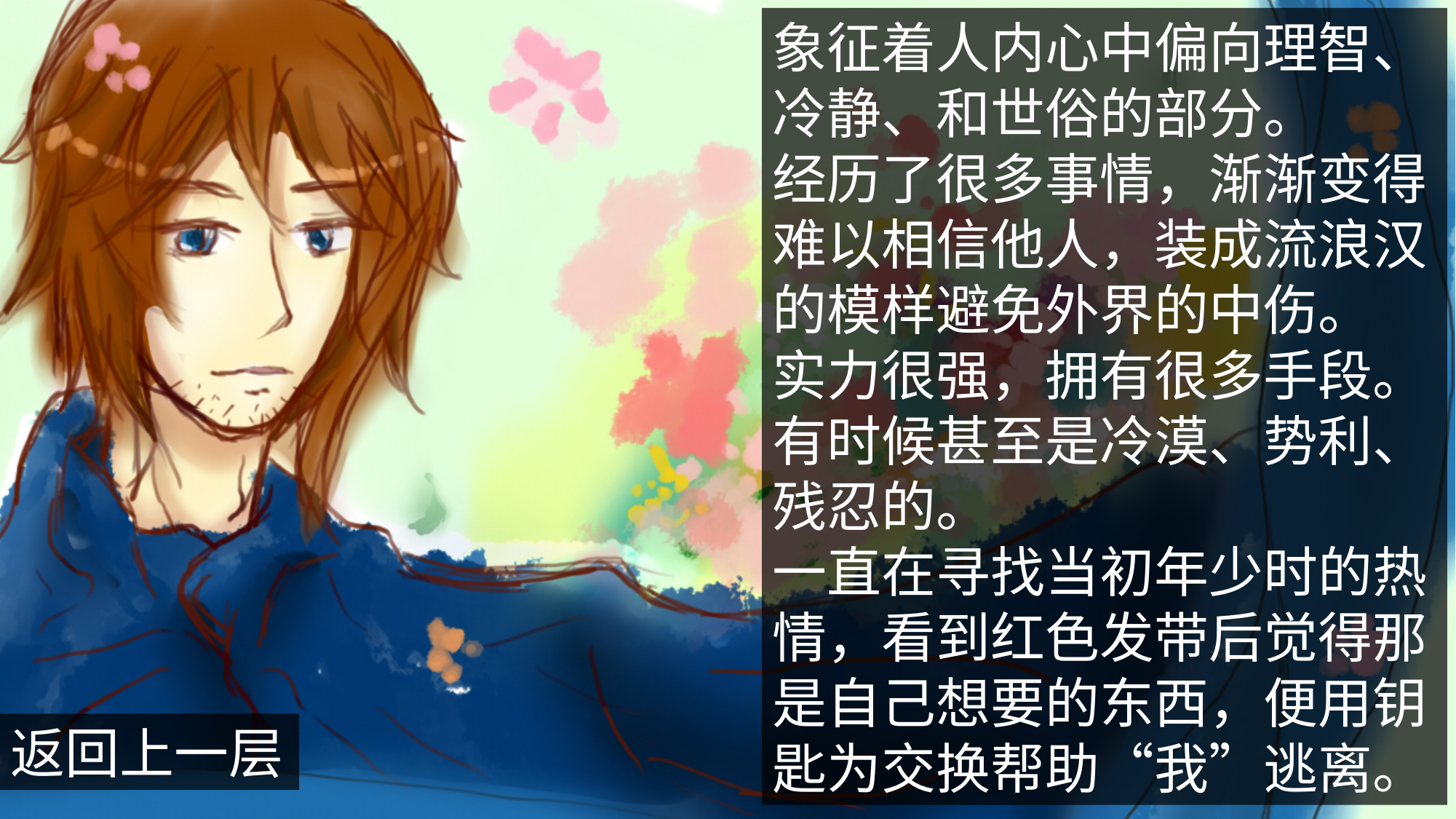

象征着人内心中偏向理智、冷静、和世俗的部分。
经历了很多事情，渐渐变得难以相信他人，装成流浪汉的模样避免外界的中伤。
实力很强，拥有很多手段。有时候甚至是冷漠、势利、残忍的。
一直在寻找当初年少时的热情，看到红色发带后觉得那是自己想要的东西，便用钥匙为交换帮助“我”逃离。
返回上一层